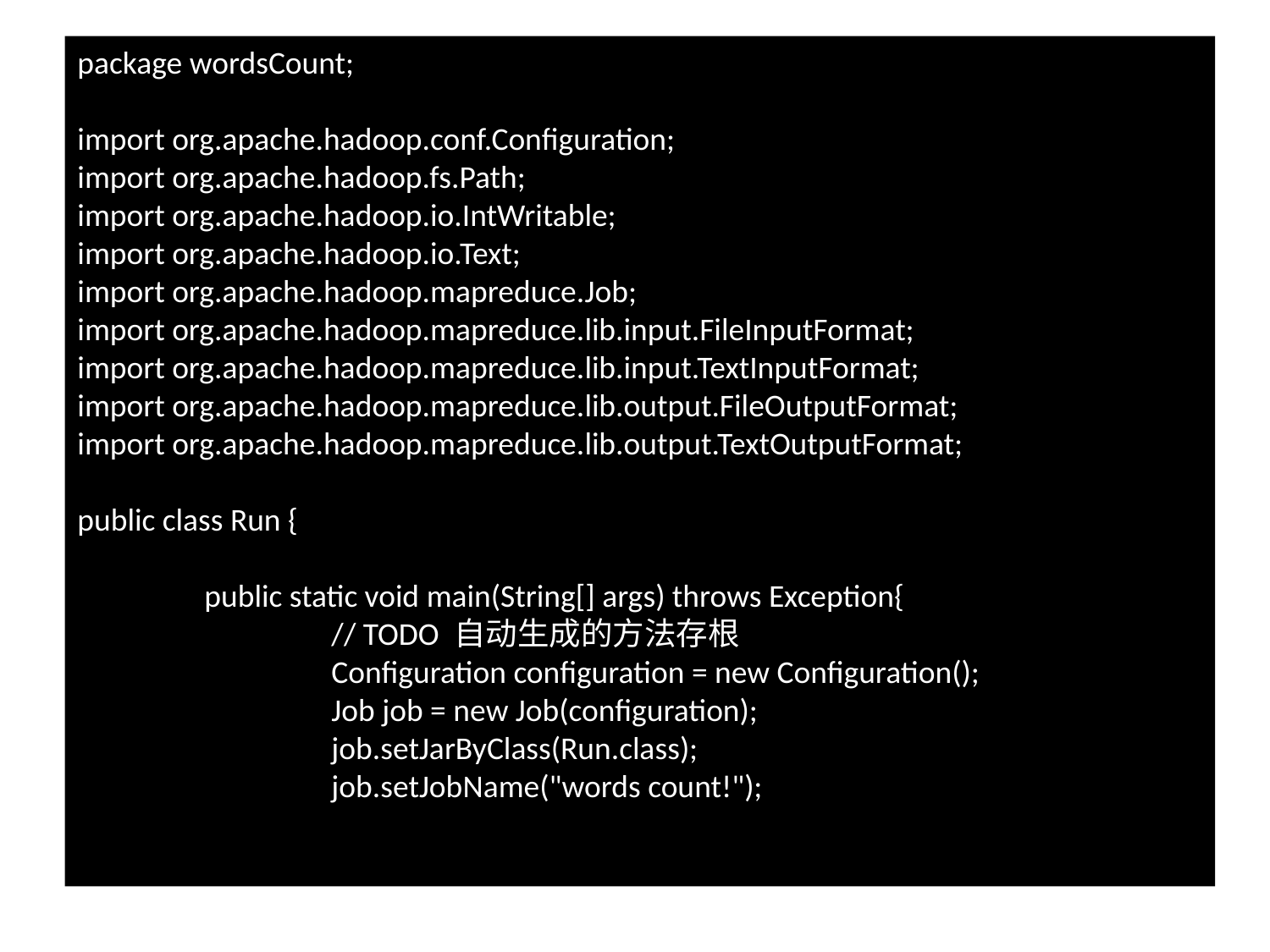

package wordsCount;

import org.apache.hadoop.conf.Configuration;
import org.apache.hadoop.fs.Path;
import org.apache.hadoop.io.IntWritable;
import org.apache.hadoop.io.Text;
import org.apache.hadoop.mapreduce.Job;
import org.apache.hadoop.mapreduce.lib.input.FileInputFormat;
import org.apache.hadoop.mapreduce.lib.input.TextInputFormat;
import org.apache.hadoop.mapreduce.lib.output.FileOutputFormat;
import org.apache.hadoop.mapreduce.lib.output.TextOutputFormat;

public class Run {

	public static void main(String[] args) throws Exception{
		// TODO 自动生成的方法存根
		Configuration configuration = new Configuration();
		Job job = new Job(configuration);
		job.setJarByClass(Run.class);
		job.setJobName("words count!");